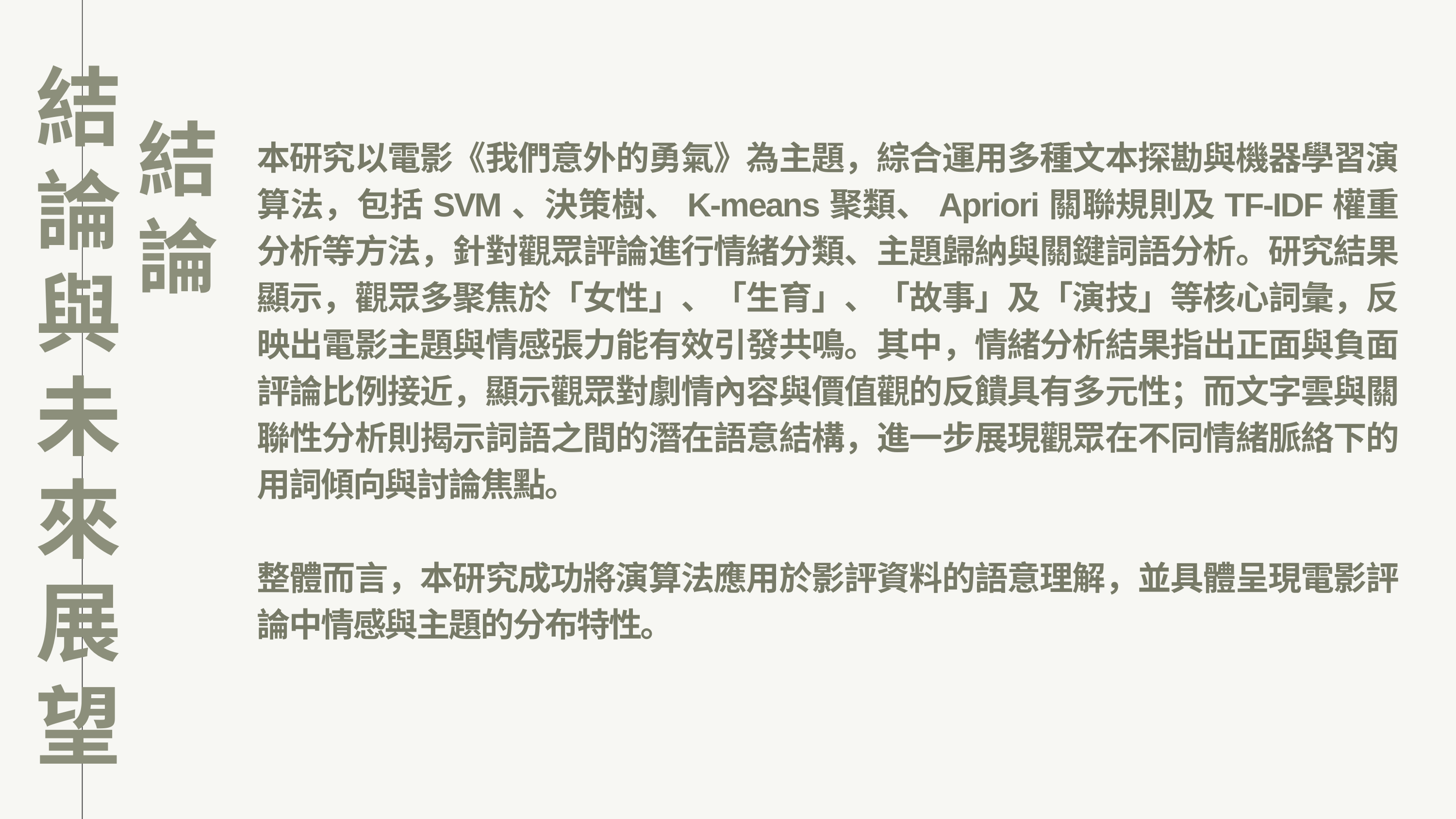

結論與未來展望
結論
本研究以電影《我們意外的勇氣》為主題，綜合運用多種文本探勘與機器學習演算法，包括SVM、決策樹、K-means聚類、Apriori關聯規則及TF-IDF權重分析等方法，針對觀眾評論進行情緒分類、主題歸納與關鍵詞語分析。研究結果顯示，觀眾多聚焦於「女性」、「生育」、「故事」及「演技」等核心詞彙，反映出電影主題與情感張力能有效引發共鳴。其中，情緒分析結果指出正面與負面評論比例接近，顯示觀眾對劇情內容與價值觀的反饋具有多元性；而文字雲與關聯性分析則揭示詞語之間的潛在語意結構，進一步展現觀眾在不同情緒脈絡下的用詞傾向與討論焦點。

整體而言，本研究成功將演算法應用於影評資料的語意理解，並具體呈現電影評論中情感與主題的分布特性。